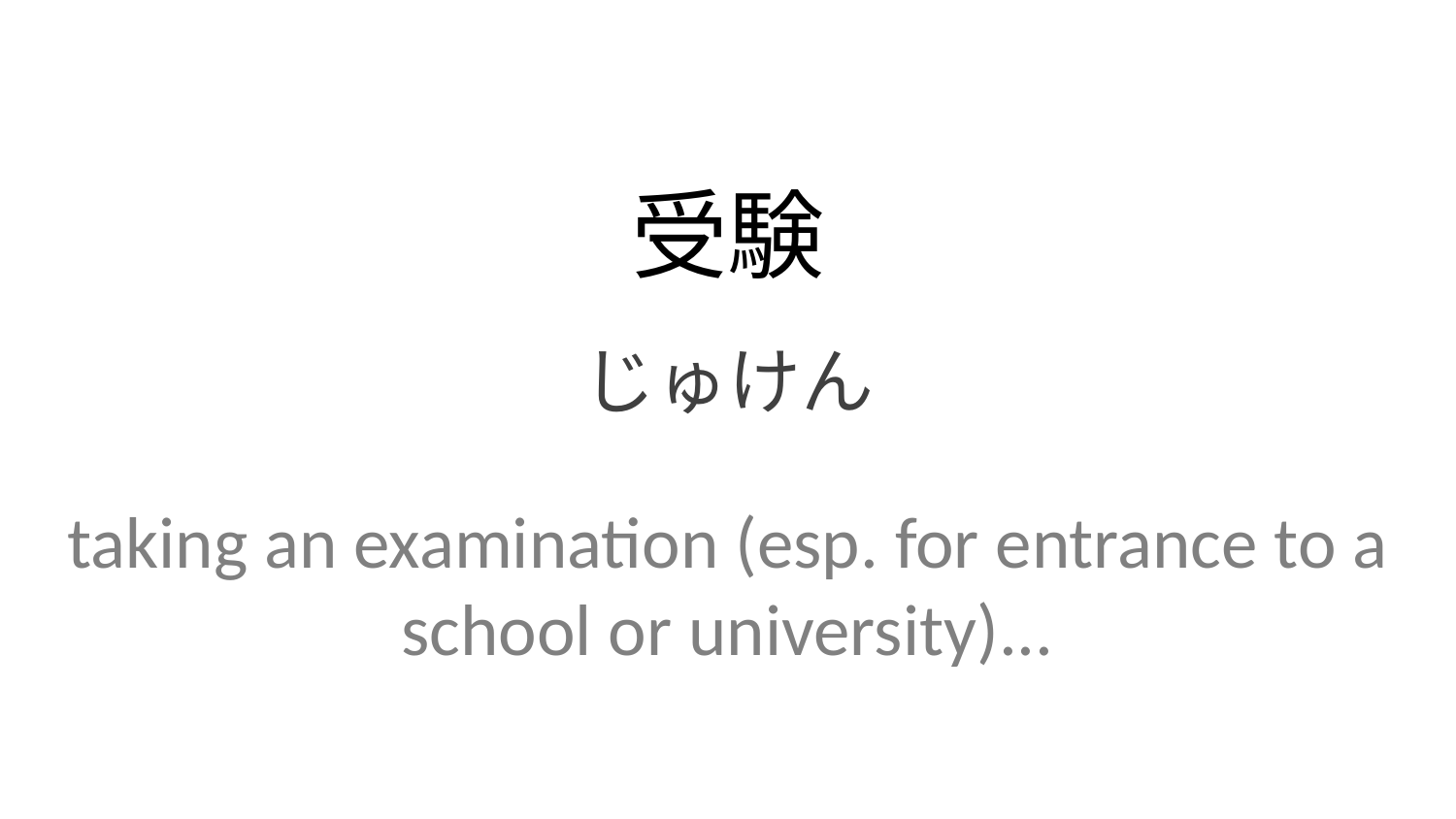

受験

じゅけん
taking an examination (esp. for entrance to a school or university)...